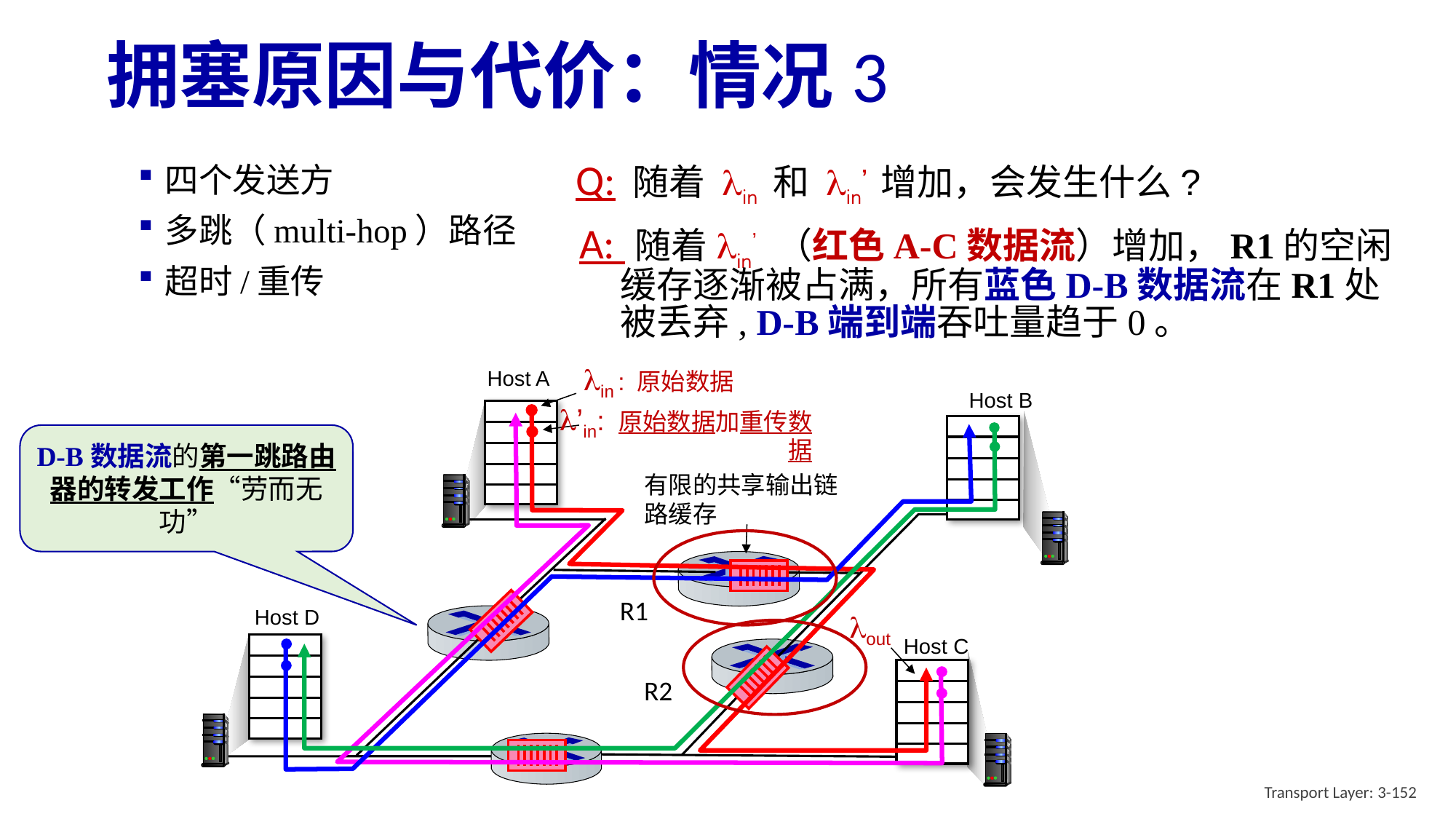

# 拥塞原因与代价：情况3
Q: 随着 λin 和 λin’ 增加，会发生什么?
四个发送方
多跳（multi-hop）路径
超时/重传
A: 随着λin’ （红色A-C数据流）增加，R1的空闲缓存逐渐被占满，所有蓝色D-B数据流在R1处被丢弃, D-B端到端吞吐量趋于0。
λin : 原始数据

Host A
Host B
λ’in: 原始数据加重传数据

D-B数据流的第一跳路由器的转发工作“劳而无功”

有限的共享输出链路缓存

R1
Host D
λout

Host C

R2

Transport Layer: 3-152